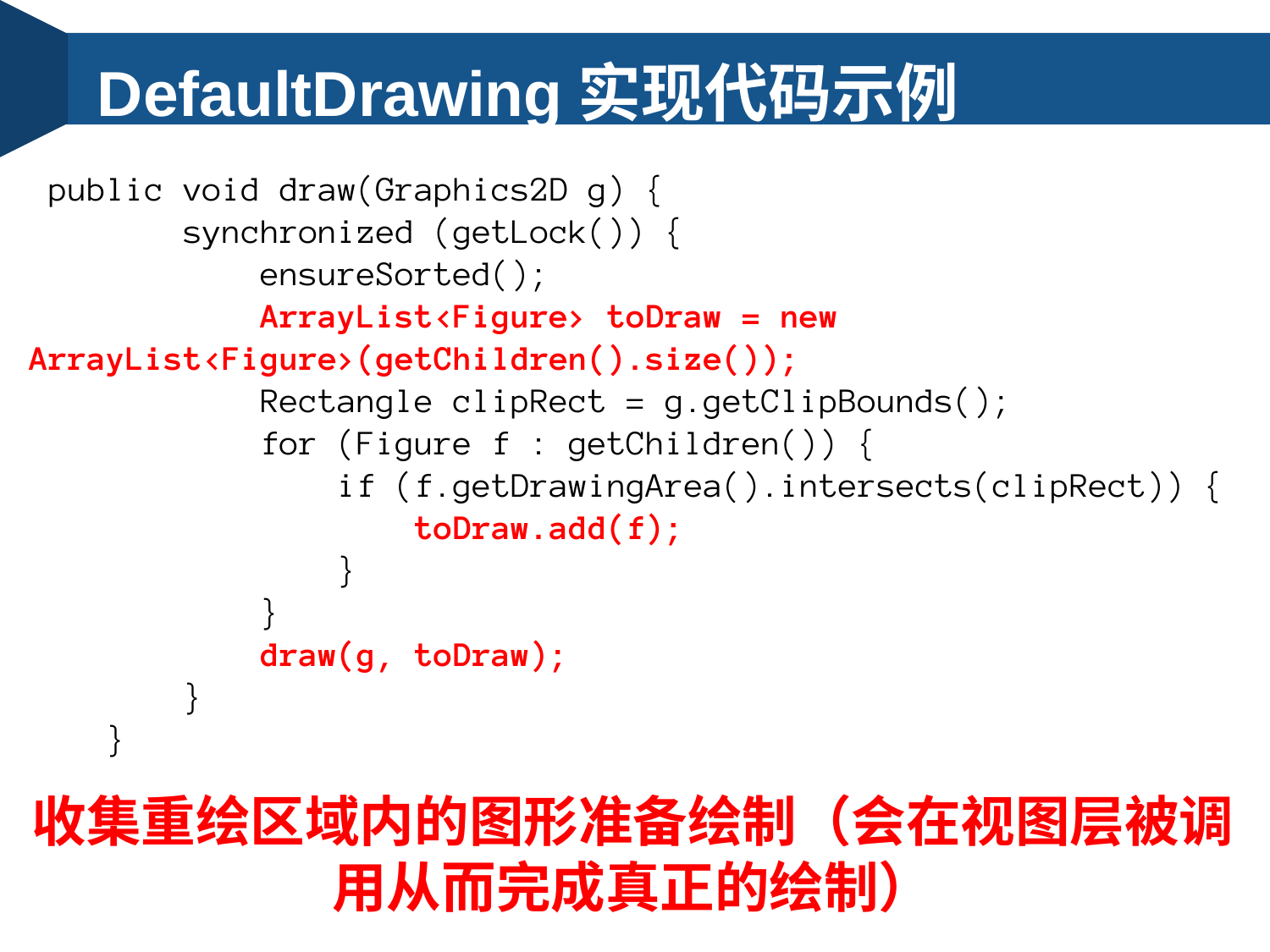

DefaultDrawing实现代码示例

 public void draw(Graphics2D g) {
        synchronized (getLock()) {
            ensureSorted();
            ArrayList<Figure> toDraw = new ArrayList<Figure>(getChildren().size());
            Rectangle clipRect = g.getClipBounds();
            for (Figure f : getChildren()) {
                if (f.getDrawingArea().intersects(clipRect)) {
                    toDraw.add(f);
                }
            }
            draw(g, toDraw);
        }
    }
收集重绘区域内的图形准备绘制（会在视图层被调用从而完成真正的绘制）